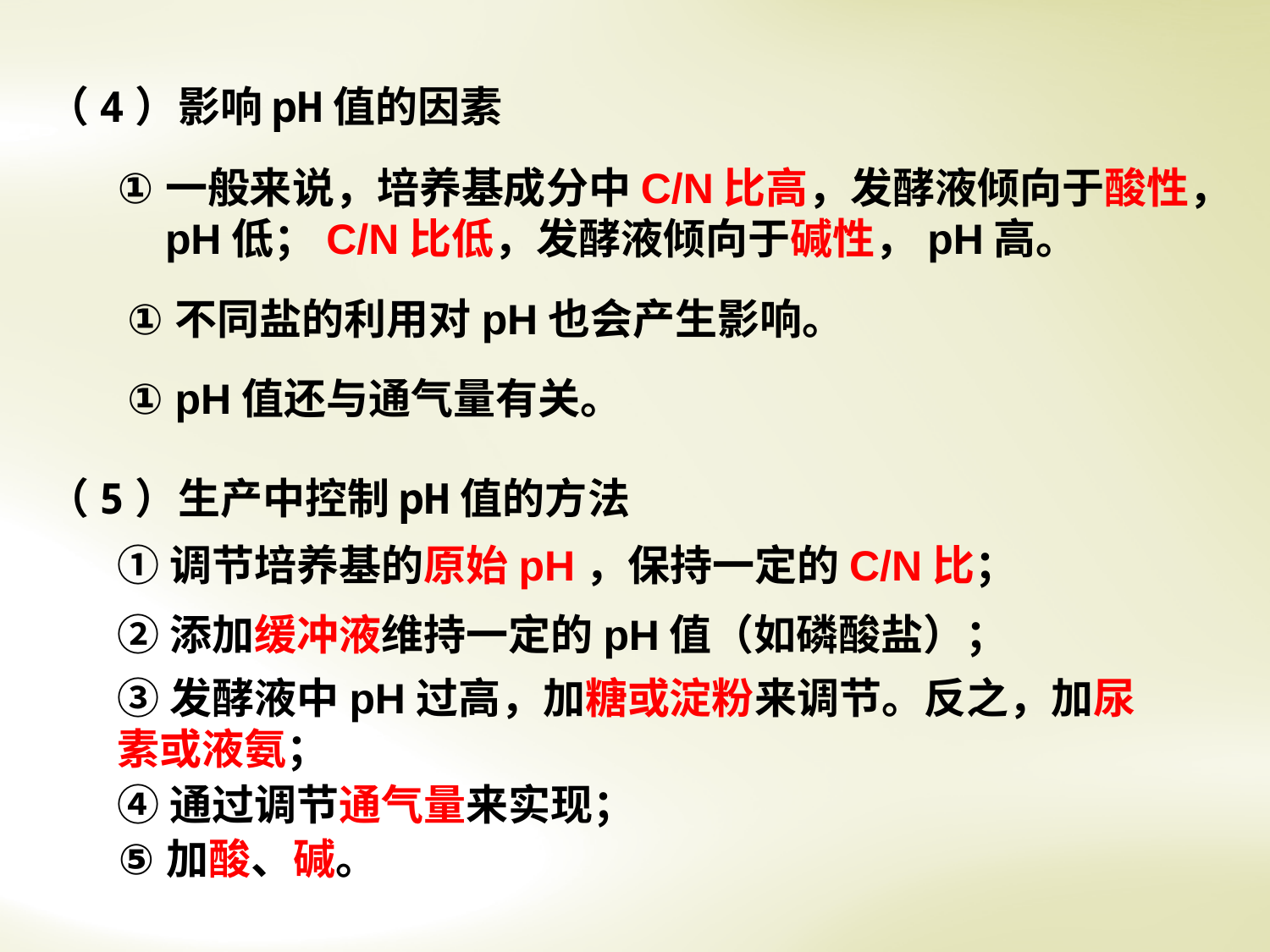

（4）影响pH值的因素
一般来说，培养基成分中C/N比高，发酵液倾向于酸性，pH低；C/N比低，发酵液倾向于碱性，pH高。
不同盐的利用对pH也会产生影响。
pH值还与通气量有关。
（5）生产中控制pH值的方法
①调节培养基的原始pH，保持一定的C/N比；
②添加缓冲液维持一定的pH值（如磷酸盐）；
③发酵液中pH过高，加糖或淀粉来调节。反之，加尿素或液氨；
④通过调节通气量来实现；
加酸、碱。